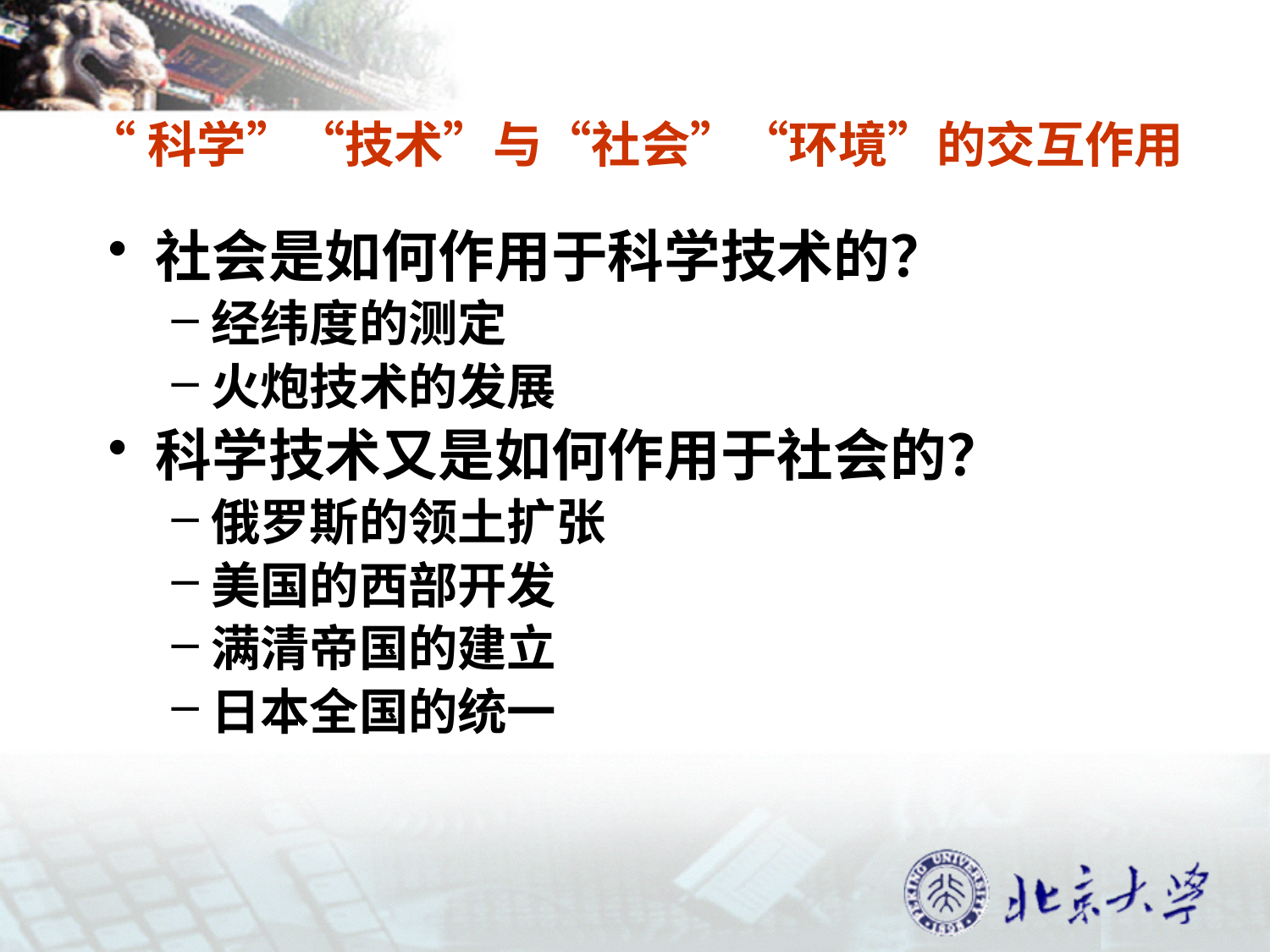

# “科学”“技术”与“社会”“环境”的交互作用
社会是如何作用于科学技术的？
经纬度的测定
火炮技术的发展
科学技术又是如何作用于社会的？
俄罗斯的领土扩张
美国的西部开发
满清帝国的建立
日本全国的统一